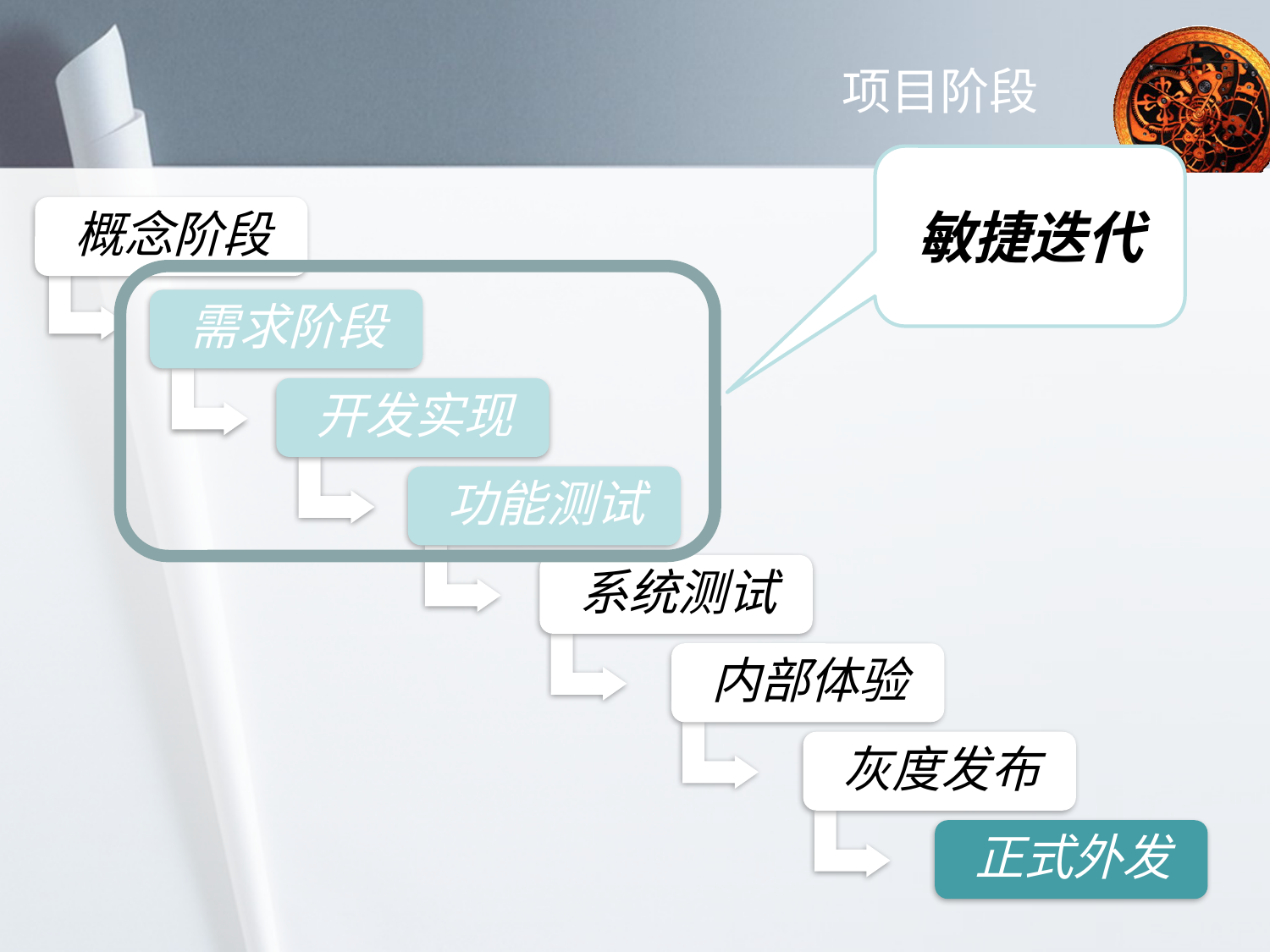

# 项目阶段
敏捷迭代
概念阶段
需求阶段
开发实现
功能测试
系统测试
内部体验
灰度发布
正式外发